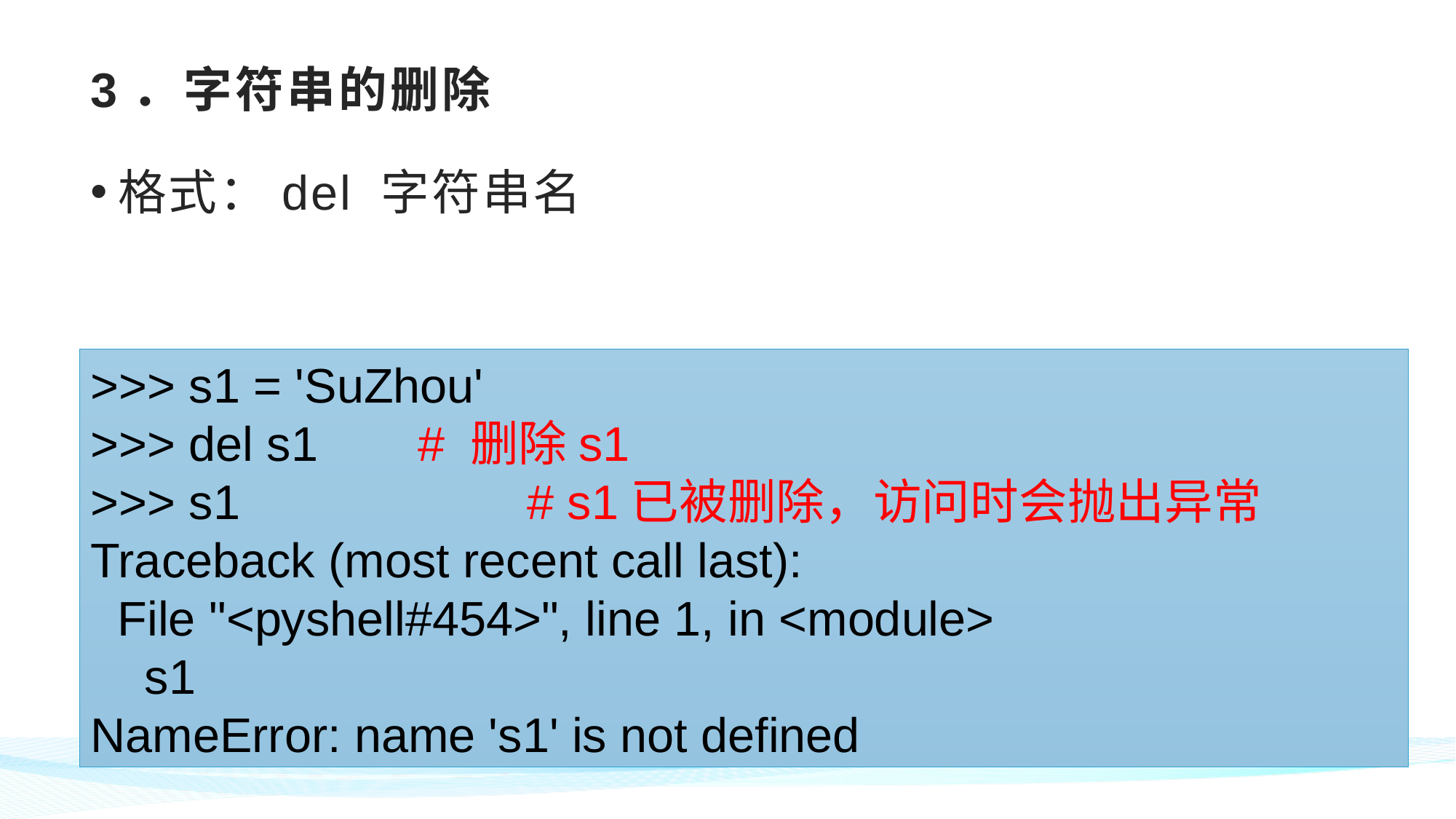

# 3．字符串的删除
格式：del 字符串名

>>> s1 = 'SuZhou'
>>> del s1       	# 删除s1
>>> s1                	# s1已被删除，访问时会抛出异常
Traceback (most recent call last):
  File "<pyshell#454>", line 1, in <module>
    s1
NameError: name 's1' is not defined